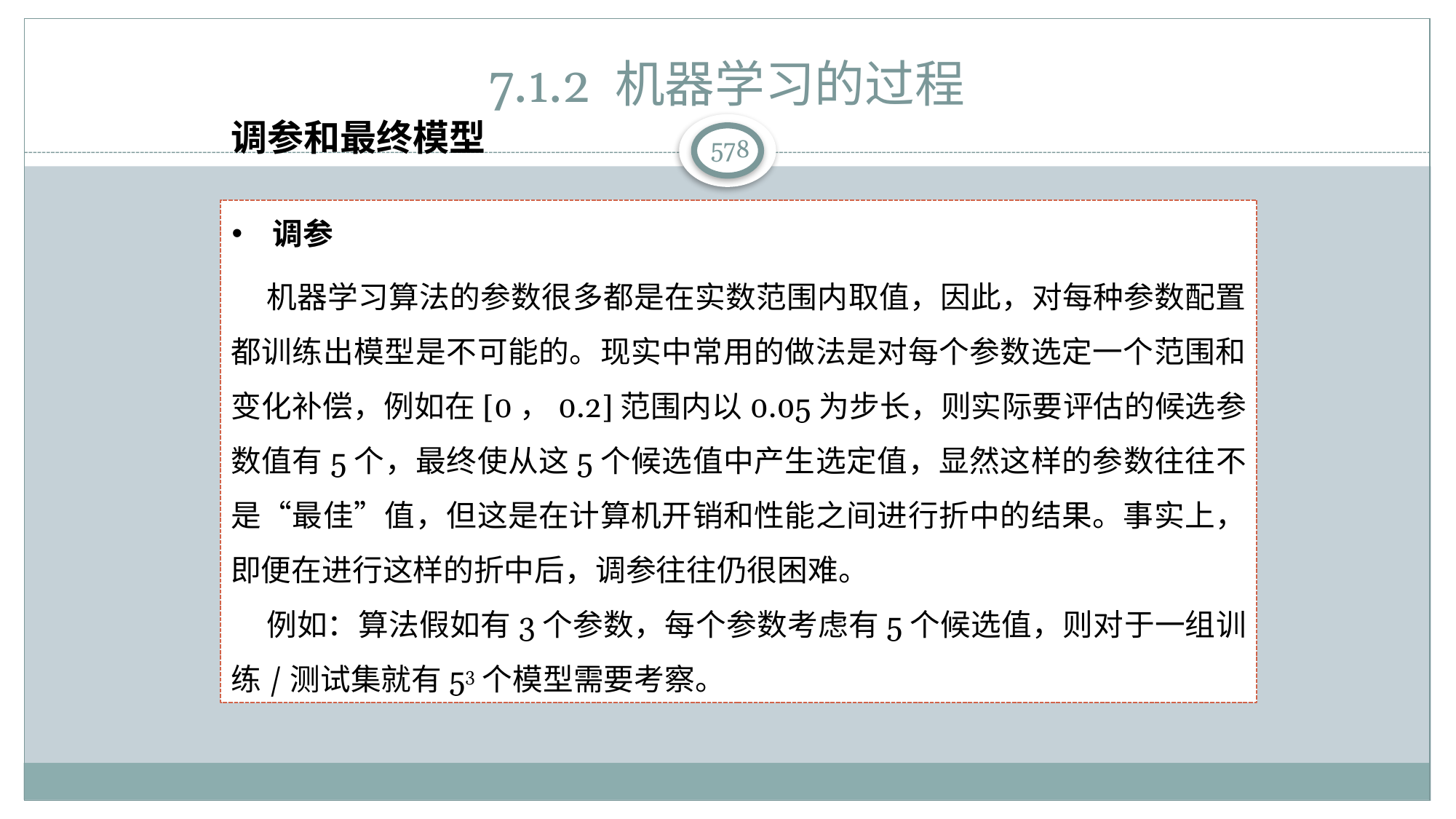

# 7.1.2 机器学习的过程
调参和最终模型

    机器学习算法的参数很多都是在实数范围内取值，因此，对每种参数配置都训练出模型是不可能的。现实中常用的做法是对每个参数选定一个范围和变化补偿，例如在[0，0.2]范围内以0.05为步长，则实际要评估的候选参数值有5个，最终使从这5个候选值中产生选定值，显然这样的参数往往不是“最佳”值，但这是在计算机开销和性能之间进行折中的结果。事实上，即便在进行这样的折中后，调参往往仍很困难。
    例如：算法假如有3个参数，每个参数考虑有5个候选值，则对于一组训练/测试集就有53个模型需要考察。
调参
578